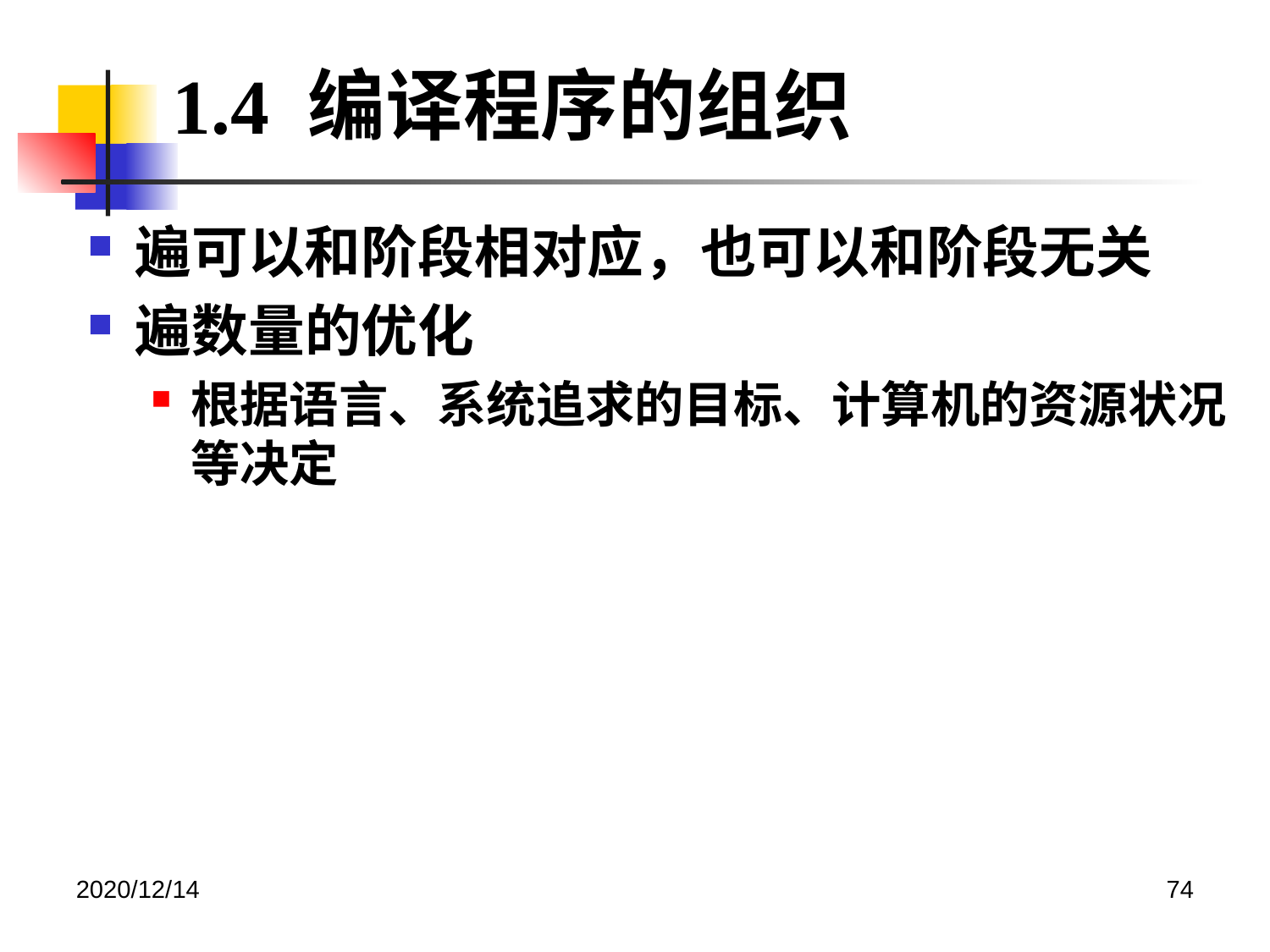

1.4 编译程序的组织
遍可以和阶段相对应，也可以和阶段无关
遍数量的优化
根据语言、系统追求的目标、计算机的资源状况等决定
2020/12/14
74